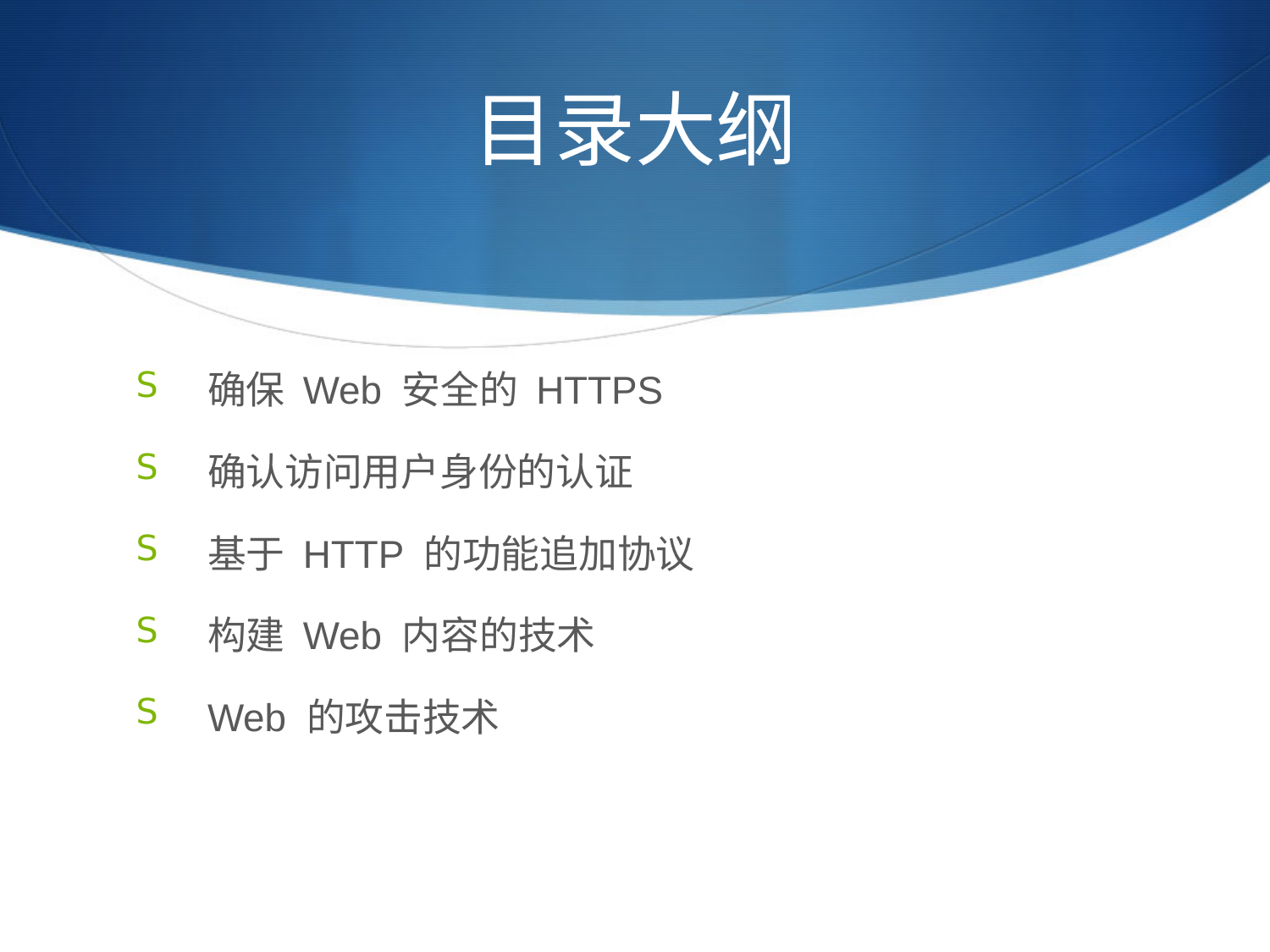

# 目录大纲
确保 Web 安全的 HTTPS
确认访问用户身份的认证
基于 HTTP 的功能追加协议
构建 Web 内容的技术
Web 的攻击技术